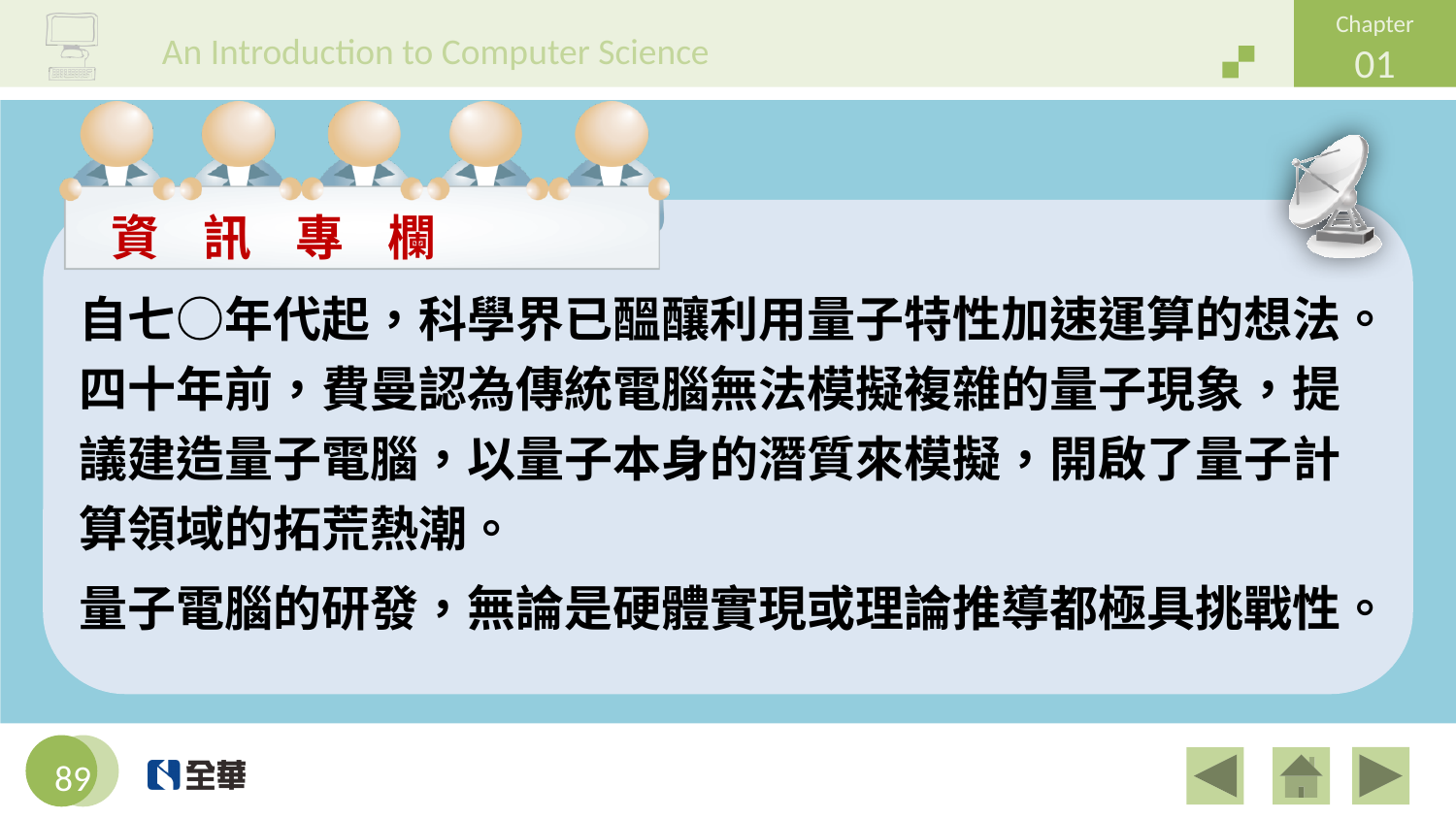

自七○年代起，科學界已醞釀利用量子特性加速運算的想法。四十年前，費曼認為傳統電腦無法模擬複雜的量子現象，提議建造量子電腦，以量子本身的潛質來模擬，開啟了量子計算領域的拓荒熱潮。
量子電腦的研發，無論是硬體實現或理論推導都極具挑戰性。